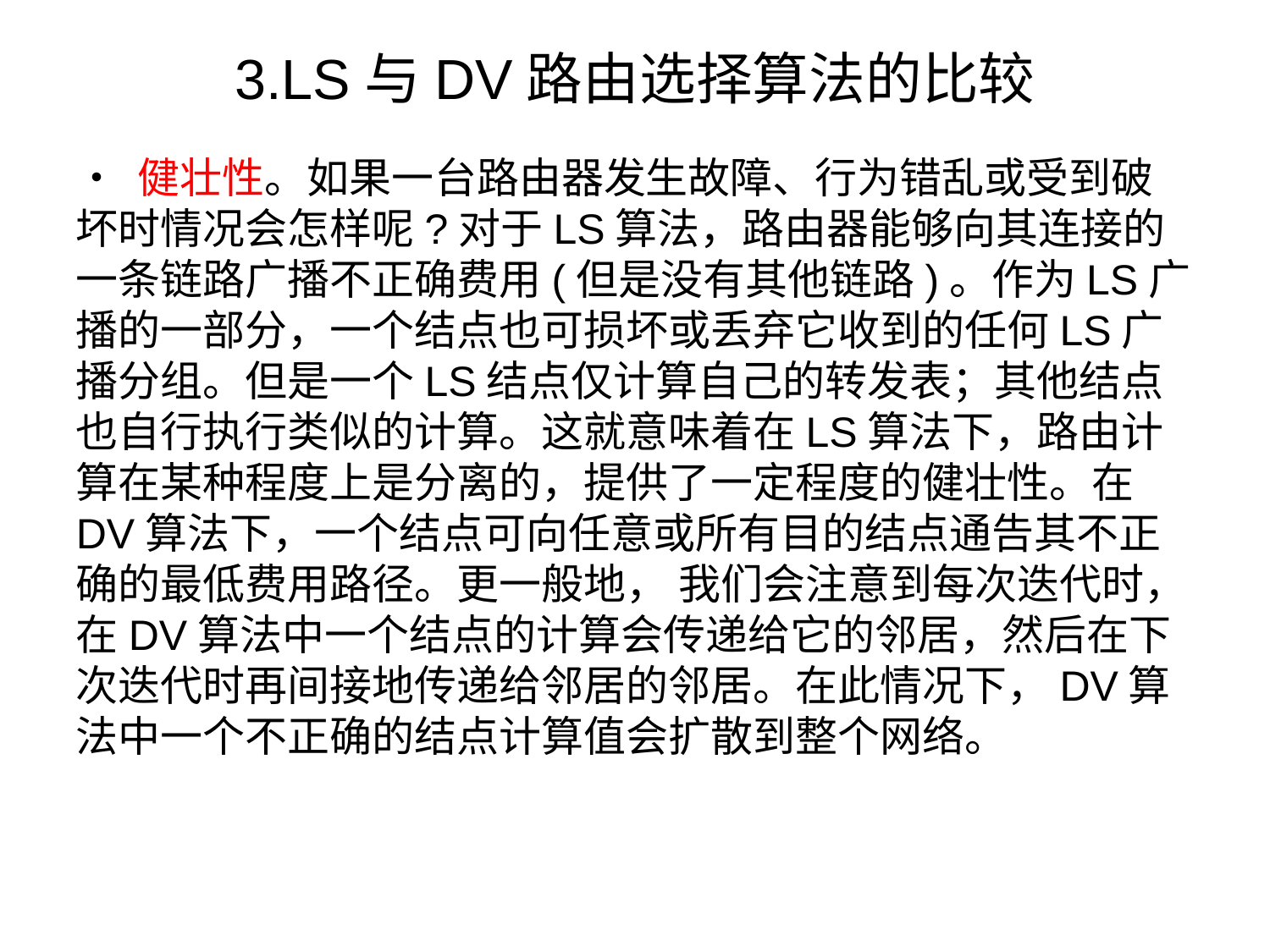

# 3.LS与DV路由选择算法的比较
• 健壮性。如果一台路由器发生故障、行为错乱或受到破坏时情况会怎样呢?对于LS算法，路由器能够向其连接的一条链路广播不正确费用(但是没有其他链路)。作为LS广播的一部分，一个结点也可损坏或丢弃它收到的任何LS广播分组。但是一个LS结点仅计算自己的转发表；其他结点也自行执行类似的计算。这就意味着在LS算法下，路由计算在某种程度上是分离的，提供了一定程度的健壮性。在DV算法下，一个结点可向任意或所有目的结点通告其不正确的最低费用路径。更一般地， 我们会注意到每次迭代时， 在DV算法中一个结点的计算会传递给它的邻居，然后在下次迭代时再间接地传递给邻居的邻居。在此情况下，DV算法中一个不正确的结点计算值会扩散到整个网络。